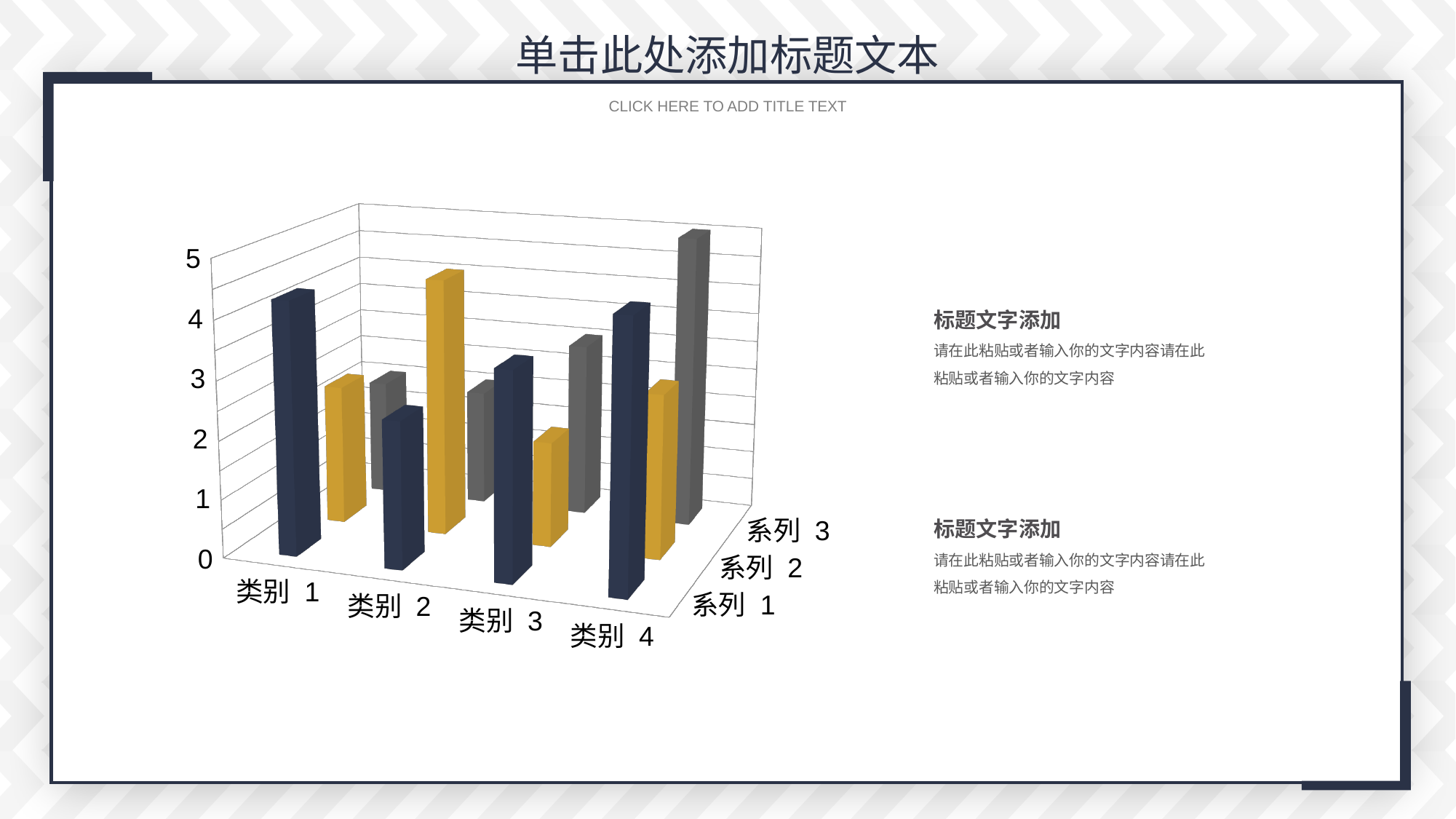

单击此处添加标题文本
 CLICK HERE TO ADD TITLE TEXT

[unsupported chart]

标题文字添加
请在此粘贴或者输入你的文字内容请在此粘贴或者输入你的文字内容
标题文字添加
请在此粘贴或者输入你的文字内容请在此粘贴或者输入你的文字内容